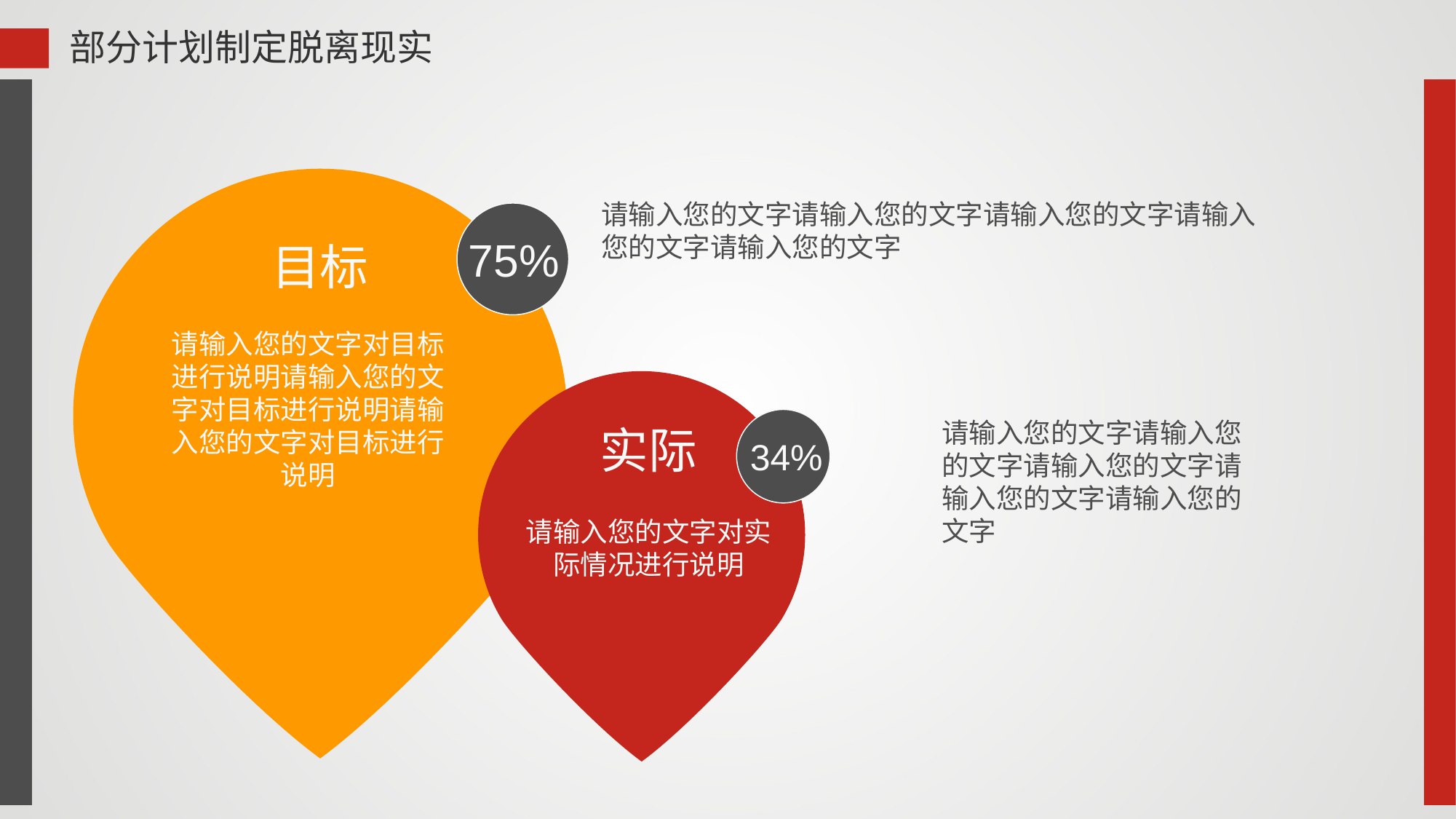

部分计划制定脱离现实

请输入您的文字请输入您的文字请输入您的文字请输入您的文字请输入您的文字

75%
目标
请输入您的文字对目标进行说明请输入您的文字对目标进行说明请输入您的文字对目标进行说明

请输入您的文字请输入您的文字请输入您的文字请输入您的文字请输入您的文字
实际
34%
请输入您的文字对实际情况进行说明